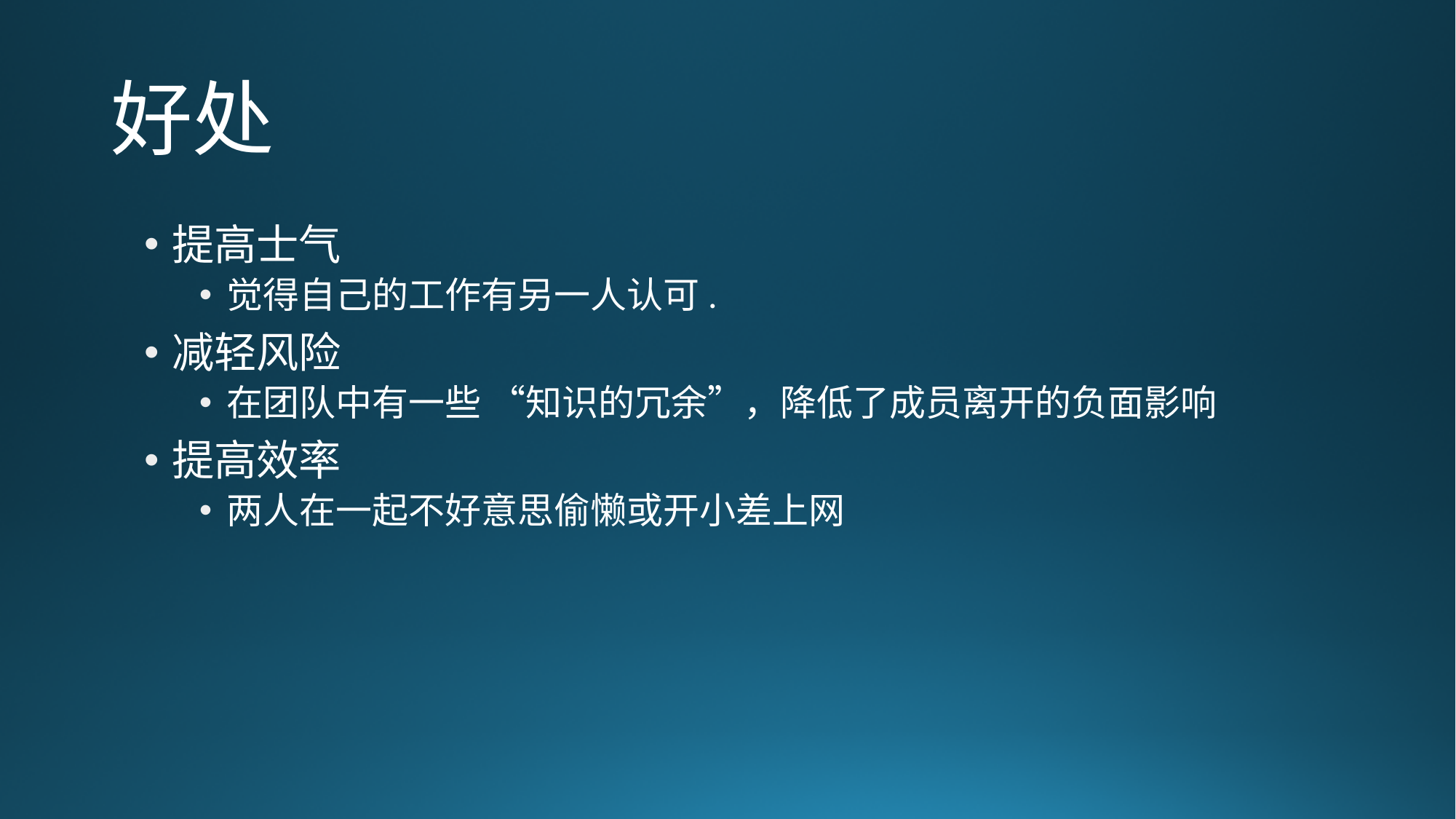

# 好处
提高士气
觉得自己的工作有另一人认可.
减轻风险
在团队中有一些 “知识的冗余”，降低了成员离开的负面影响
提高效率
两人在一起不好意思偷懒或开小差上网